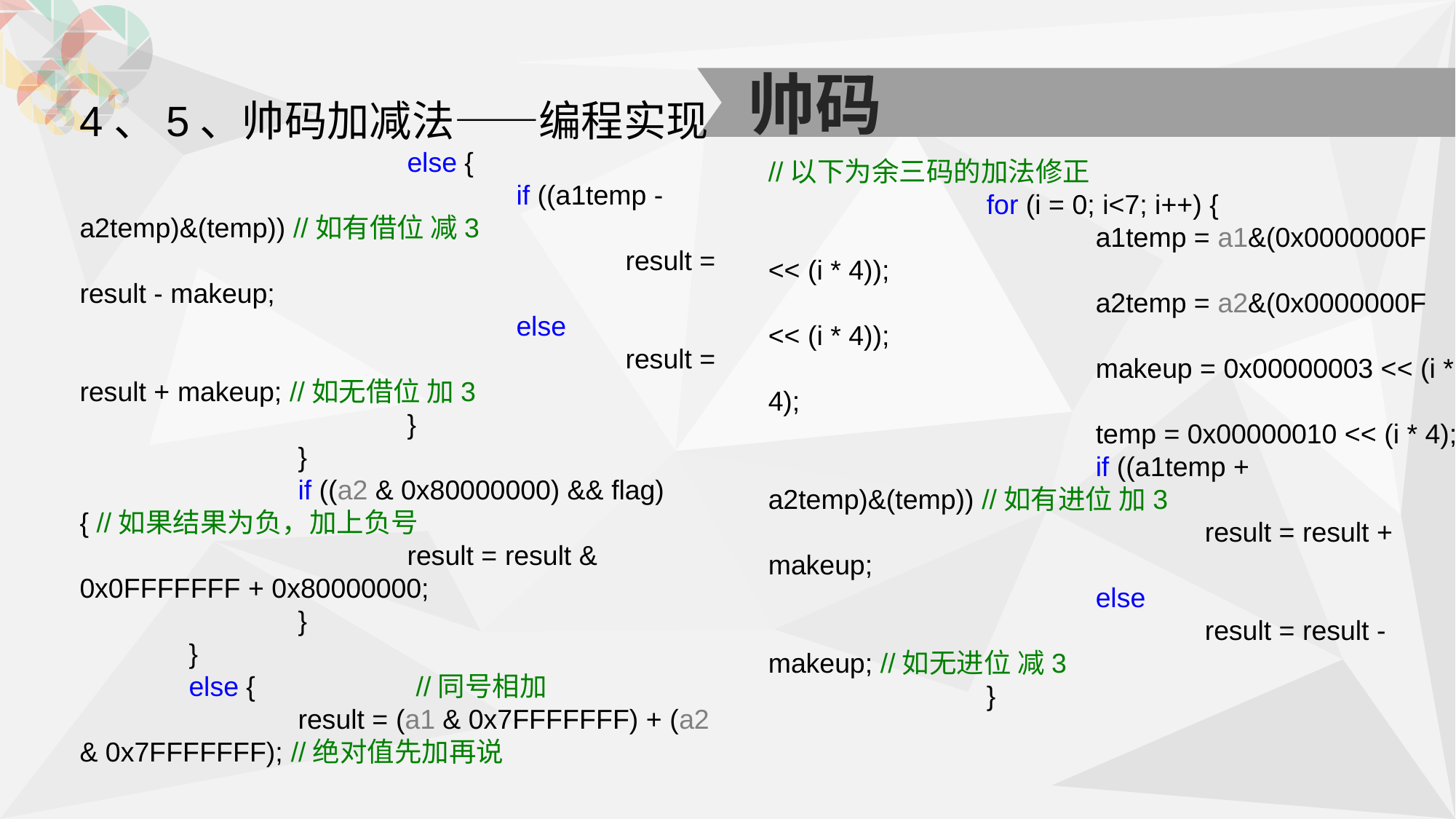

帅码

4、5、帅码加减法——编程实现
			else {
				if ((a1temp - a2temp)&(temp)) //如有借位 减3
					result = result - makeup;
				else
					result = result + makeup; //如无借位 加3
			}
		}
		if ((a2 & 0x80000000) && flag) { //如果结果为负，加上负号
			result = result & 0x0FFFFFFF + 0x80000000;
		}
	}
	else {                     //同号相加
		result = (a1 & 0x7FFFFFFF) + (a2 & 0x7FFFFFFF); //绝对值先加再说

//以下为余三码的加法修正
		for (i = 0; i<7; i++) {
			a1temp = a1&(0x0000000F << (i * 4));
			a2temp = a2&(0x0000000F << (i * 4));
			makeup = 0x00000003 << (i * 4);
			temp = 0x00000010 << (i * 4);
			if ((a1temp + a2temp)&(temp)) //如有进位 加3
				result = result + makeup;
			else
				result = result - makeup; //如无进位 减3
		}